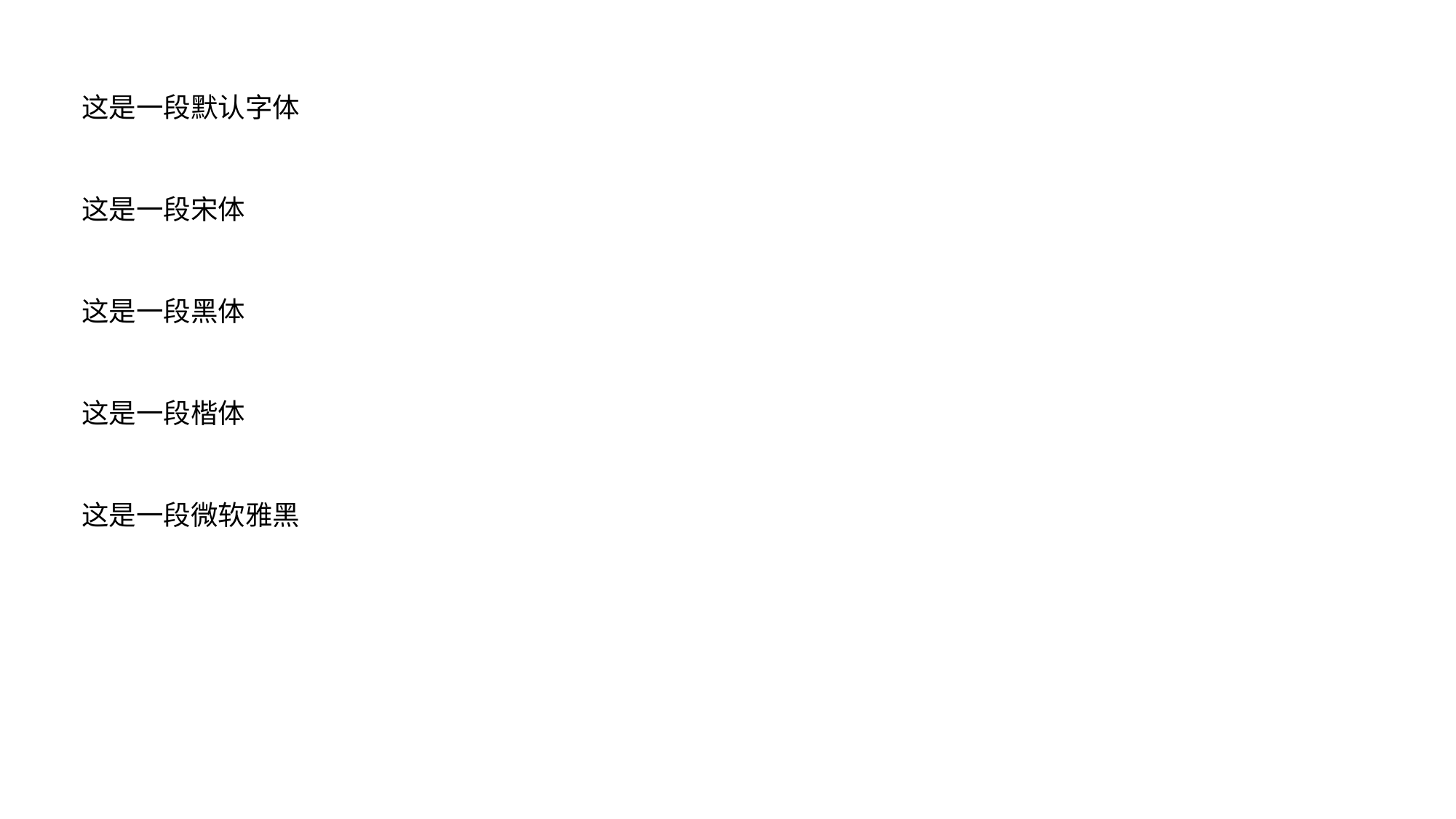

这是一段默认字体
这是一段宋体
这是一段黑体
这是一段楷体
这是一段微软雅黑